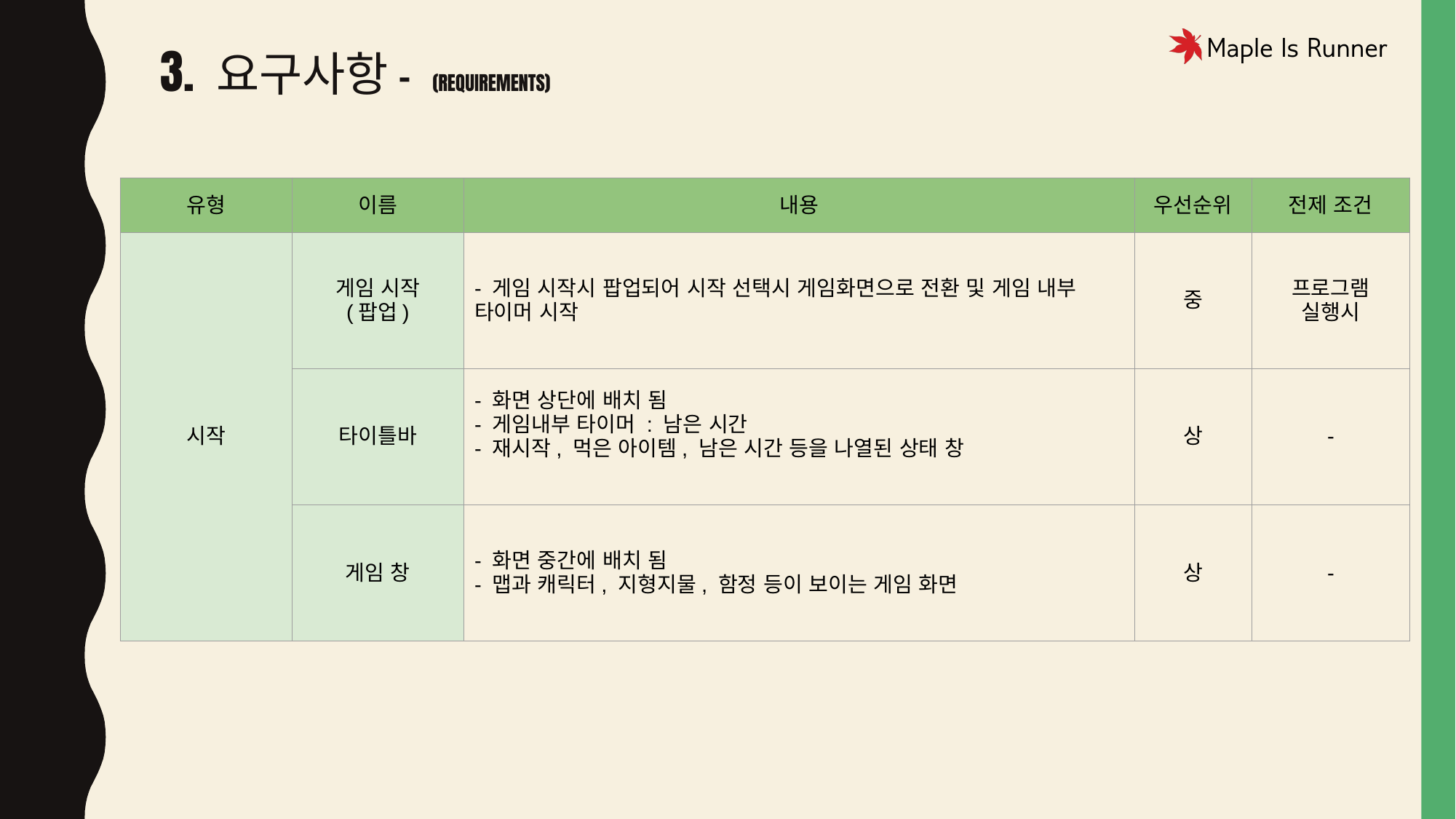

# 3. 요구사항 – (REQUIREMENTS)
| 유형 | 이름 | 내용 | 우선순위 | 전제 조건 |
| --- | --- | --- | --- | --- |
| 시작 | 게임 시작 (팝업) | - 게임 시작시 팝업되어 시작 선택시 게임화면으로 전환 및 게임 내부 타이머 시작 | 중 | 프로그램 실행시 |
|  | 타이틀바 | - 화면 상단에 배치 됨 - 게임내부 타이머 : 남은 시간 - 재시작, 먹은 아이템, 남은 시간 등을 나열된 상태 창 | 상 | - |
|  | 게임 창 | - 화면 중간에 배치 됨 - 맵과 캐릭터, 지형지물, 함정 등이 보이는 게임 화면 | 상 | - |